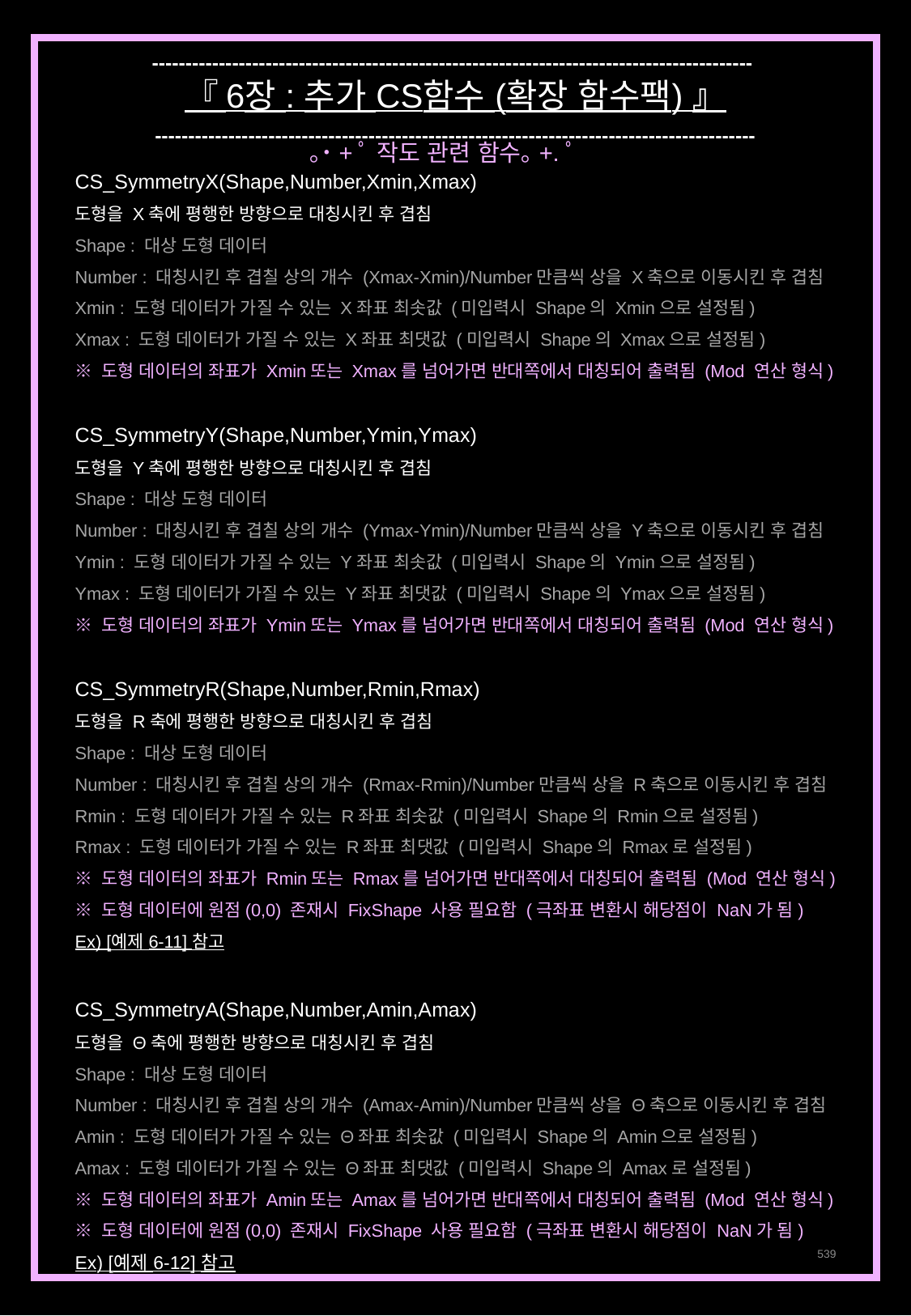

------------------------------------------------------------------------------------------
『 6장 : 추가 CS함수 (확장 함수팩) 』
------------------------------------------------------------------------------------------
｡˙+ﾟ 작도 관련 함수｡+.ﾟ
CS_SymmetryX(Shape,Number,Xmin,Xmax)
도형을 X축에 평행한 방향으로 대칭시킨 후 겹침
Shape : 대상 도형 데이터
Number : 대칭시킨 후 겹칠 상의 개수 (Xmax-Xmin)/Number만큼씩 상을 X축으로 이동시킨 후 겹침
Xmin : 도형 데이터가 가질 수 있는 X좌표 최솟값 (미입력시 Shape의 Xmin으로 설정됨)
Xmax : 도형 데이터가 가질 수 있는 X좌표 최댓값 (미입력시 Shape의 Xmax으로 설정됨)
※ 도형 데이터의 좌표가 Xmin또는 Xmax를 넘어가면 반대쪽에서 대칭되어 출력됨 (Mod 연산 형식)

CS_SymmetryY(Shape,Number,Ymin,Ymax)
도형을 Y축에 평행한 방향으로 대칭시킨 후 겹침
Shape : 대상 도형 데이터
Number : 대칭시킨 후 겹칠 상의 개수 (Ymax-Ymin)/Number만큼씩 상을 Y축으로 이동시킨 후 겹침
Ymin : 도형 데이터가 가질 수 있는 Y좌표 최솟값 (미입력시 Shape의 Ymin으로 설정됨)
Ymax : 도형 데이터가 가질 수 있는 Y좌표 최댓값 (미입력시 Shape의 Ymax으로 설정됨)
※ 도형 데이터의 좌표가 Ymin또는 Ymax를 넘어가면 반대쪽에서 대칭되어 출력됨 (Mod 연산 형식)

CS_SymmetryR(Shape,Number,Rmin,Rmax)
도형을 R축에 평행한 방향으로 대칭시킨 후 겹침
Shape : 대상 도형 데이터
Number : 대칭시킨 후 겹칠 상의 개수 (Rmax-Rmin)/Number만큼씩 상을 R축으로 이동시킨 후 겹침
Rmin : 도형 데이터가 가질 수 있는 R좌표 최솟값 (미입력시 Shape의 Rmin으로 설정됨)
Rmax : 도형 데이터가 가질 수 있는 R좌표 최댓값 (미입력시 Shape의 Rmax로 설정됨)
※ 도형 데이터의 좌표가 Rmin또는 Rmax를 넘어가면 반대쪽에서 대칭되어 출력됨 (Mod 연산 형식)
※ 도형 데이터에 원점(0,0) 존재시 FixShape 사용 필요함 (극좌표 변환시 해당점이 NaN가 됨)
Ex) [예제 6-11] 참고

CS_SymmetryA(Shape,Number,Amin,Amax)
도형을 Θ축에 평행한 방향으로 대칭시킨 후 겹침
Shape : 대상 도형 데이터
Number : 대칭시킨 후 겹칠 상의 개수 (Amax-Amin)/Number만큼씩 상을 Θ축으로 이동시킨 후 겹침
Amin : 도형 데이터가 가질 수 있는 Θ좌표 최솟값 (미입력시 Shape의 Amin으로 설정됨)
Amax : 도형 데이터가 가질 수 있는 Θ좌표 최댓값 (미입력시 Shape의 Amax로 설정됨)
※ 도형 데이터의 좌표가 Amin또는 Amax를 넘어가면 반대쪽에서 대칭되어 출력됨 (Mod 연산 형식)
※ 도형 데이터에 원점(0,0) 존재시 FixShape 사용 필요함 (극좌표 변환시 해당점이 NaN가 됨)
Ex) [예제 6-12] 참고
539